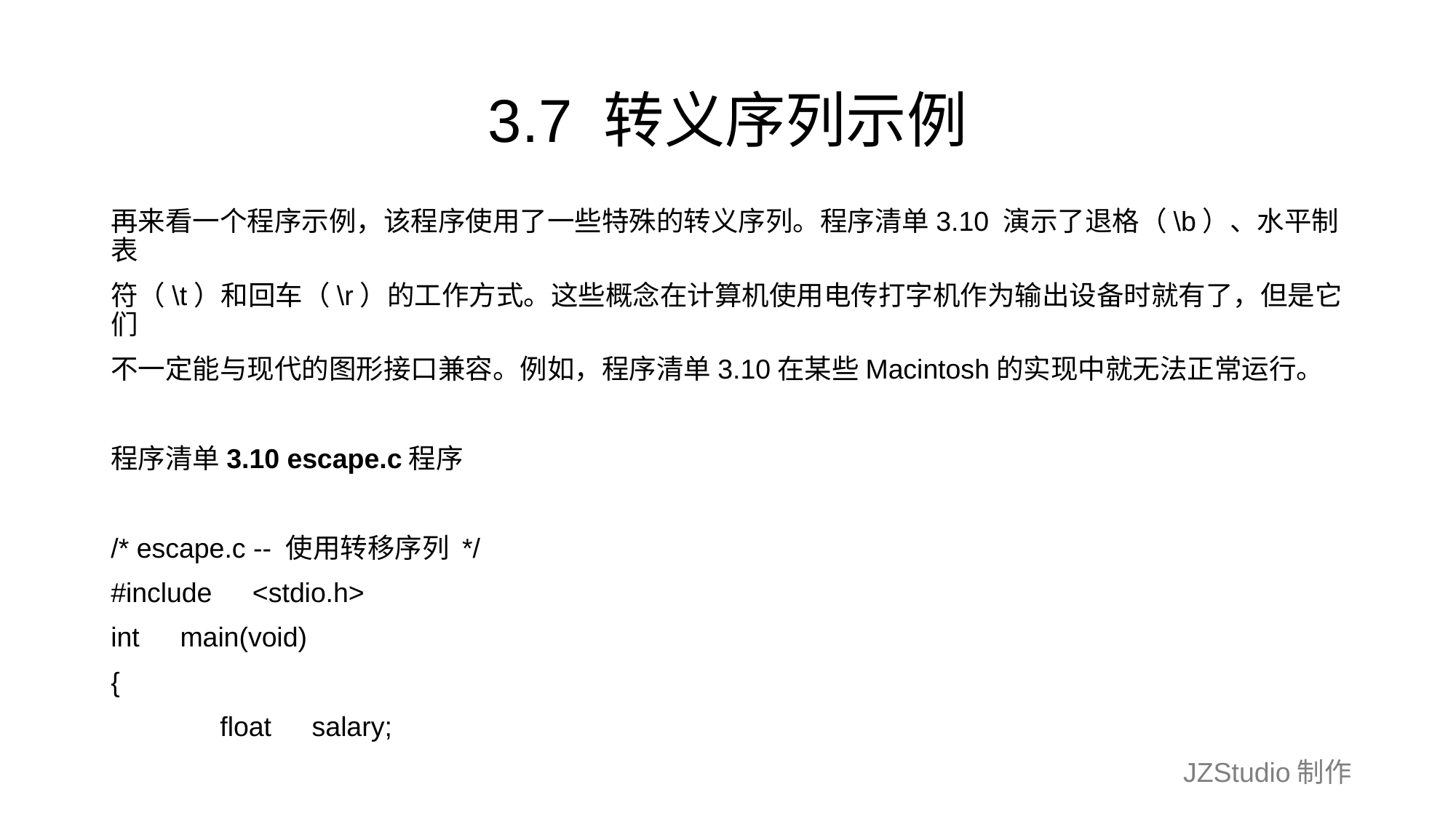

# 3.7 转义序列示例
再来看一个程序示例，该程序使用了一些特殊的转义序列。程序清单3.10 演示了退格（\b）、水平制表
符（\t）和回车（\r）的工作方式。这些概念在计算机使用电传打字机作为输出设备时就有了，但是它们
不一定能与现代的图形接口兼容。例如，程序清单3.10在某些Macintosh的实现中就无法正常运行。

程序清单3.10 escape.c程序

/* escape.c -- 使用转移序列 */
#include　<stdio.h>
int　main(void)
{
	float　salary;